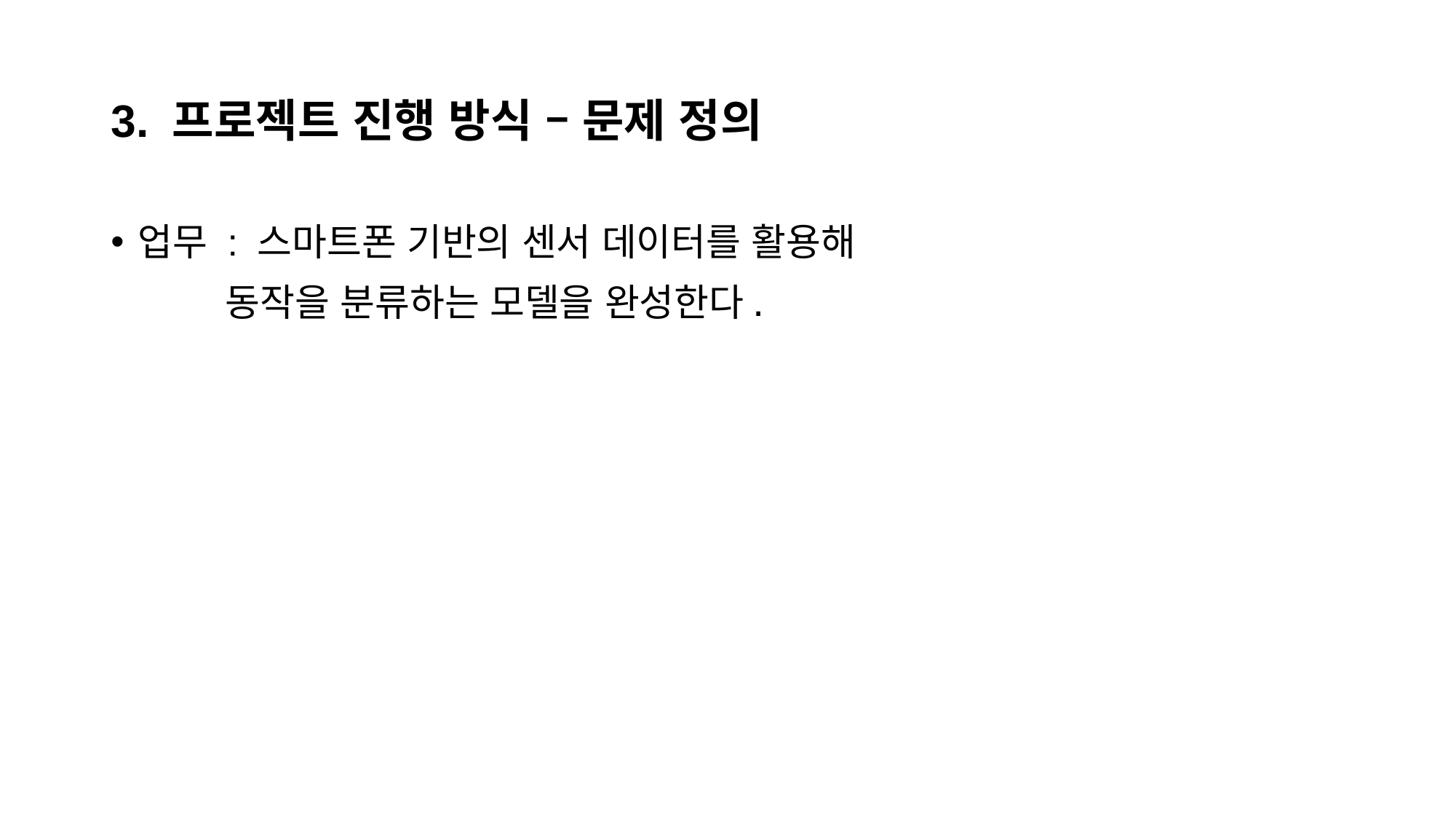

# 3. 프로젝트 진행 방식 – 문제 정의
업무 : 스마트폰 기반의 센서 데이터를 활용해
          동작을 분류하는 모델을 완성한다.